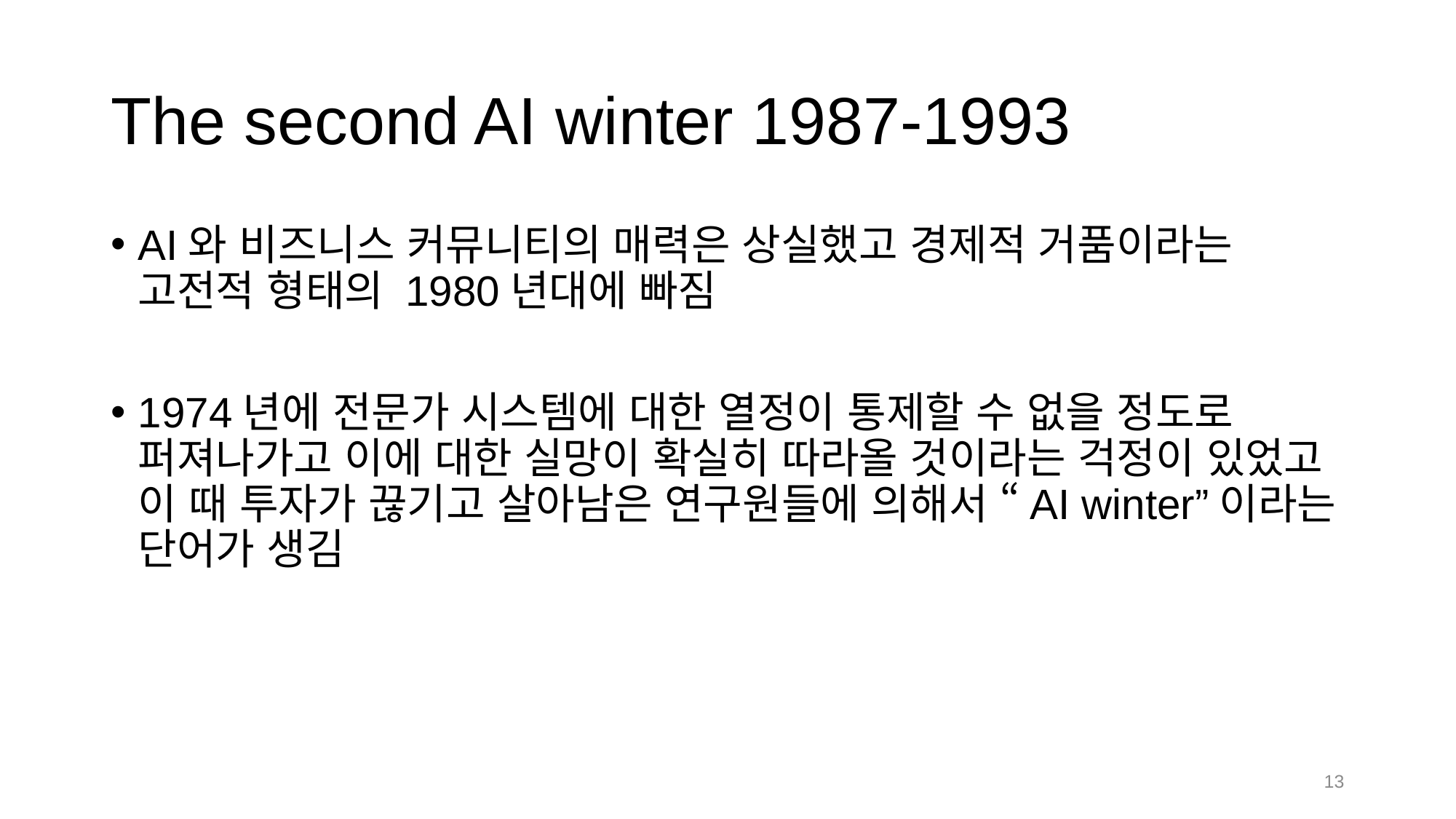

# The second AI winter 1987-1993
AI와 비즈니스 커뮤니티의 매력은 상실했고 경제적 거품이라는 고전적 형태의 1980년대에 빠짐

1974년에 전문가 시스템에 대한 열정이 통제할 수 없을 정도로 퍼져나가고 이에 대한 실망이 확실히 따라올 것이라는 걱정이 있었고 이 때 투자가 끊기고 살아남은 연구원들에 의해서 “AI winter”이라는 단어가 생김
13